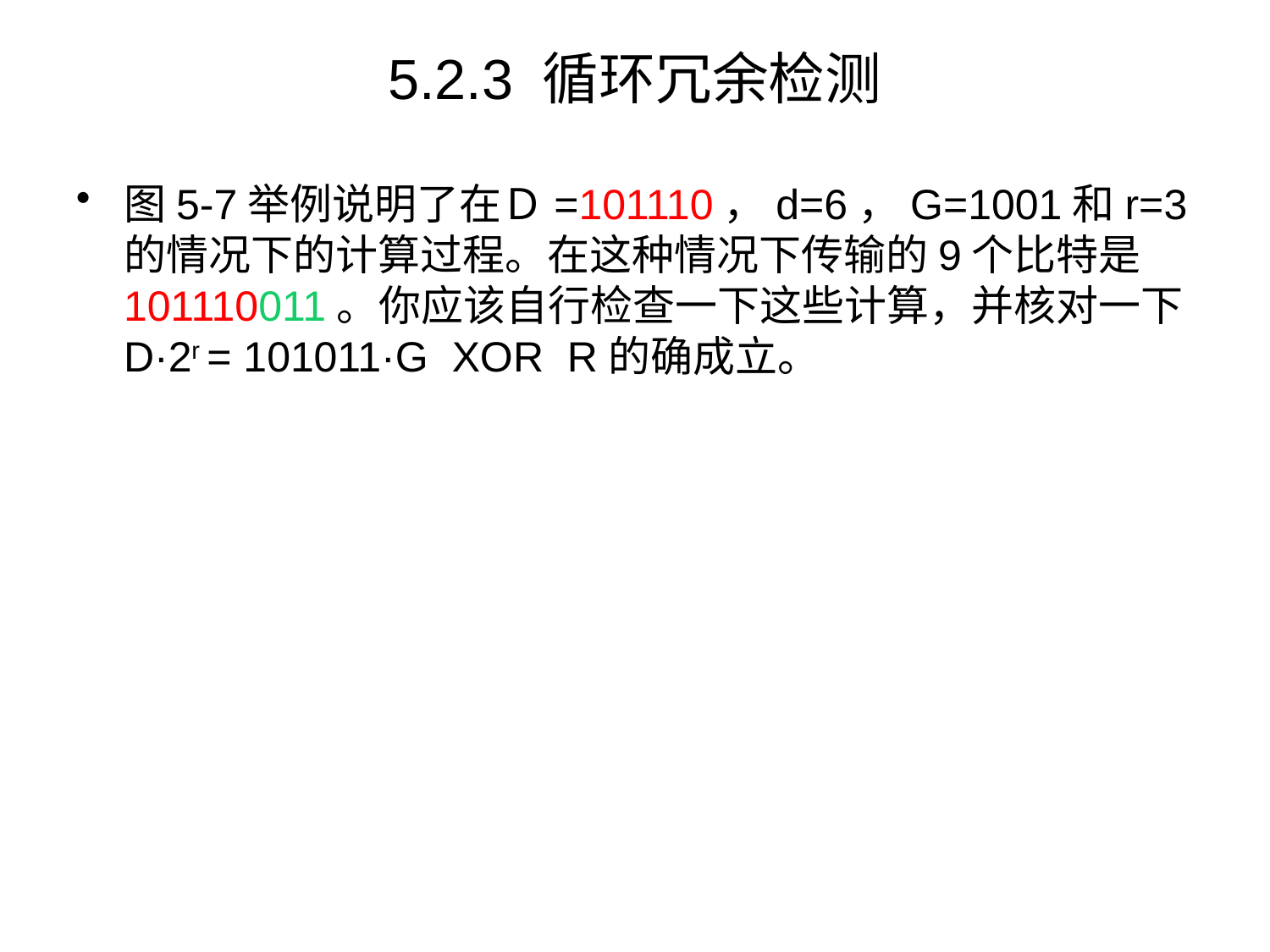

# 5.2.3 循环冗余检测
图5-7举例说明了在Ｄ=101110，d=6，G=1001和r=3的情况下的计算过程。在这种情况下传输的9个比特是101110011。你应该自行检查一下这些计算，并核对一下D·2r = 101011·G  XOR  R的确成立。